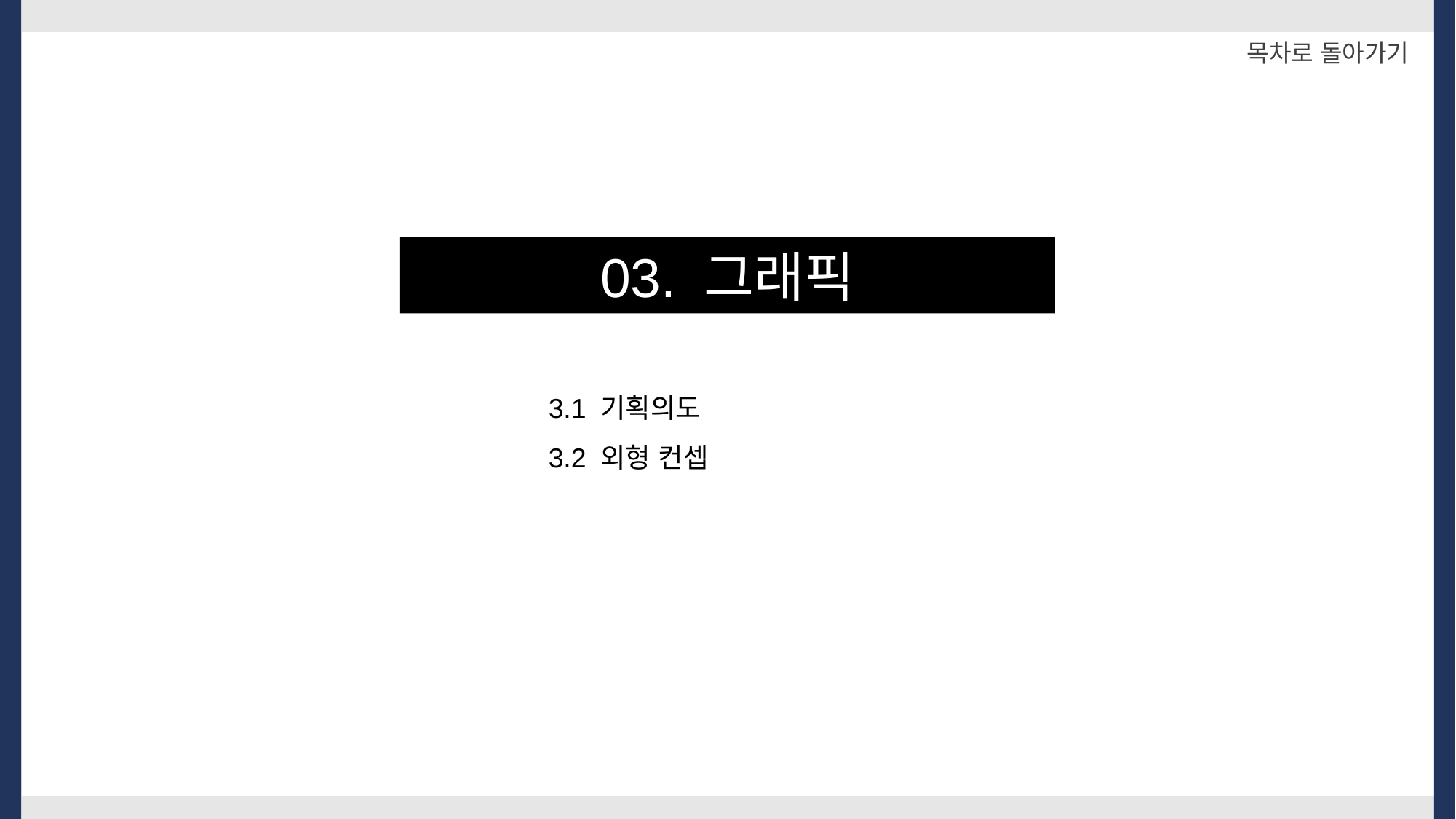

목차로 돌아가기
03. 그래픽
3.1 기획의도
3.2 외형 컨셉